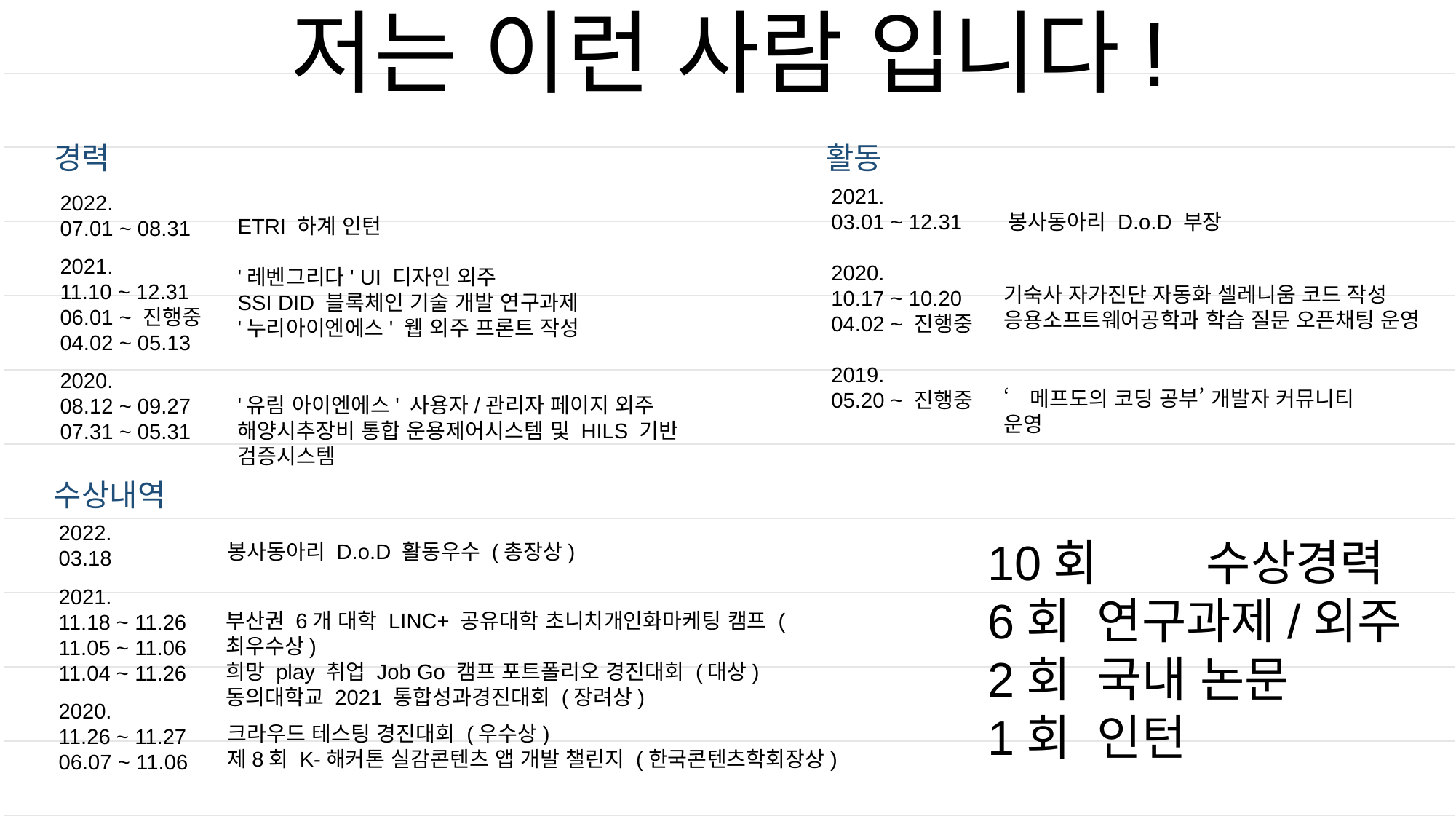

저는 이런 사람 입니다!
경력
활동
2021.
03.01 ~ 12.31

2020.
10.17 ~ 10.20
04.02 ~ 진행중

2019.
05.20 ~ 진행중
2022.
07.01 ~ 08.31

2021.
11.10 ~ 12.31
06.01 ~ 진행중
04.02 ~ 05.13

2020.
08.12 ~ 09.27
07.31 ~ 05.31
봉사동아리 D.o.D 부장
ETRI 하계 인턴

'레벤그리다' UI 디자인 외주
SSI DID 블록체인 기술 개발 연구과제
'누리아이엔에스' 웹 외주 프론트 작성
기숙사 자가진단 자동화 셀레니움 코드 작성
응용소프트웨어공학과 학습 질문 오픈채팅 운영
‘메프도의 코딩 공부’ 개발자 커뮤니티 운영
'유림 아이엔에스' 사용자/관리자 페이지 외주
해양시추장비 통합 운용제어시스템 및 HILS 기반 검증시스템
수상내역
2022.
03.18

2021.
11.18 ~ 11.26
11.05 ~ 11.06
11.04 ~ 11.26

2020.
11.26 ~ 11.27
06.07 ~ 11.06

10회 	수상경력
6회 	연구과제/외주
2회 	국내 논문
1회	인턴
봉사동아리 D.o.D 활동우수 (총장상)
부산권 6개 대학 LINC+ 공유대학 초니치개인화마케팅 캠프 (최우수상)
희망 play 취업 Job Go 캠프 포트폴리오 경진대회 (대상)
동의대학교 2021 통합성과경진대회 (장려상)
크라우드 테스팅 경진대회 (우수상)
제8회 K-해커톤 실감콘텐츠 앱 개발 챌린지 (한국콘텐츠학회장상)